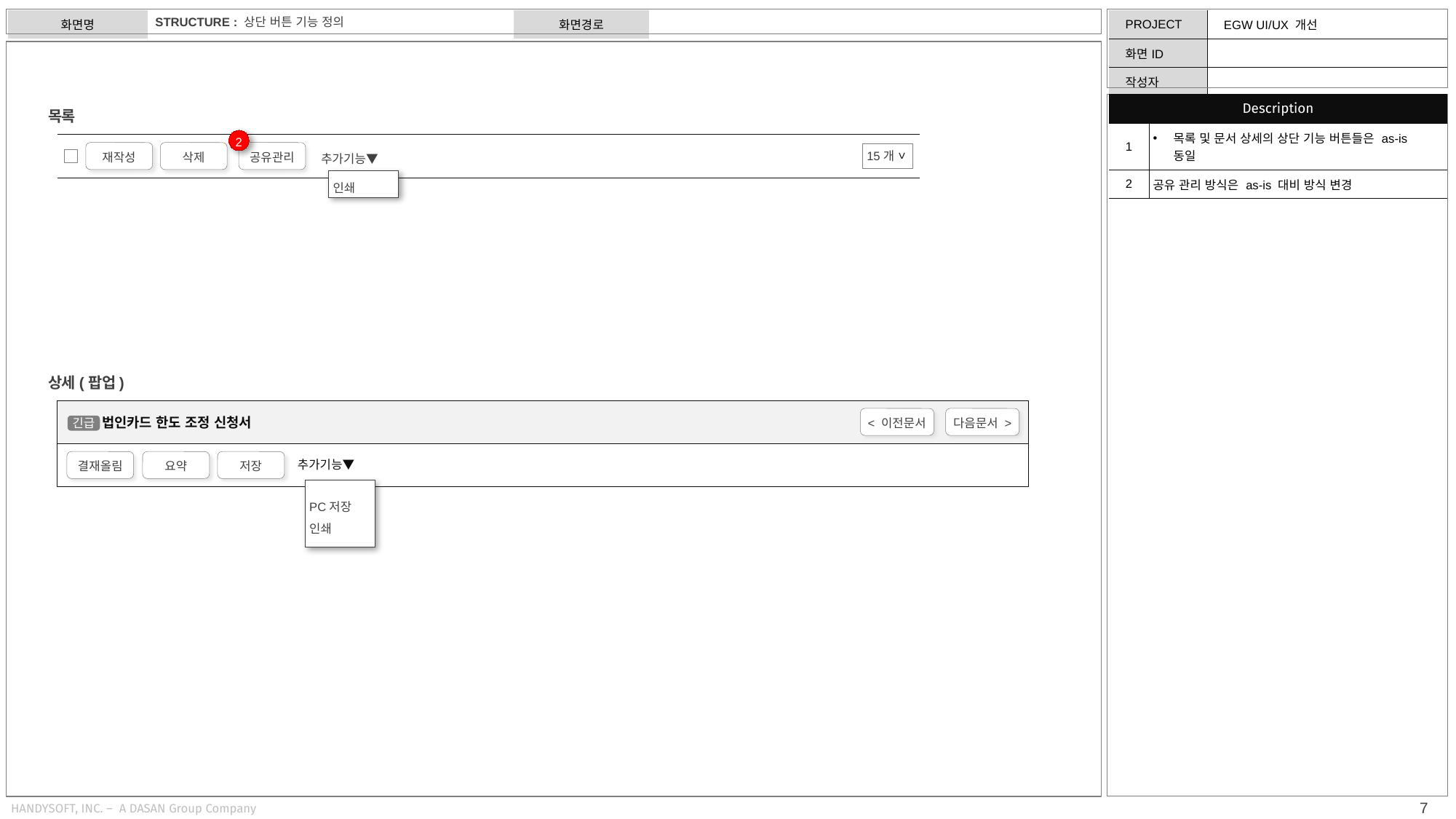

STRUCTURE : 상단 버튼 기능 정의
| Description |  |
| --- | --- |
| 1 | 목록 및 문서 상세의 상단 기능 버튼들은 as-is 동일 |
| 2 | 공유 관리 방식은 as-is 대비 방식 변경 |
목록
2
재작성
삭제
공유관리
>
15개
추가기능▼
인쇄

상세(팝업)
        법인카드 한도 조정 신청서
< 이전문서
다음문서 >
긴급

결재올림
요약
저장
추가기능▼
PC저장
인쇄